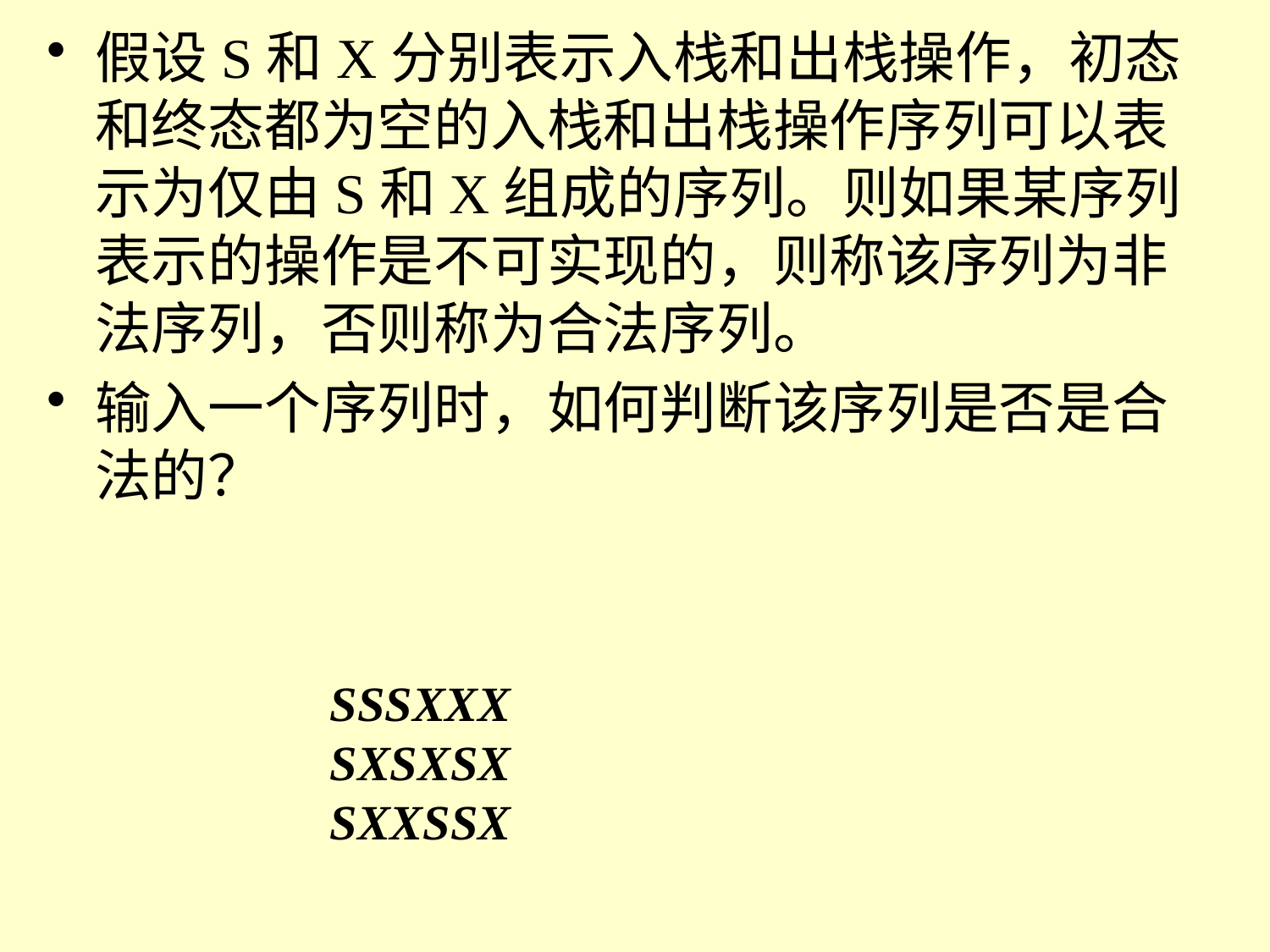

假设S和X分别表示入栈和出栈操作，初态和终态都为空的入栈和出栈操作序列可以表示为仅由S和X组成的序列。则如果某序列表示的操作是不可实现的，则称该序列为非法序列，否则称为合法序列。
输入一个序列时，如何判断该序列是否是合法的？
SSSXXX
SXSXSX
SXXSSX